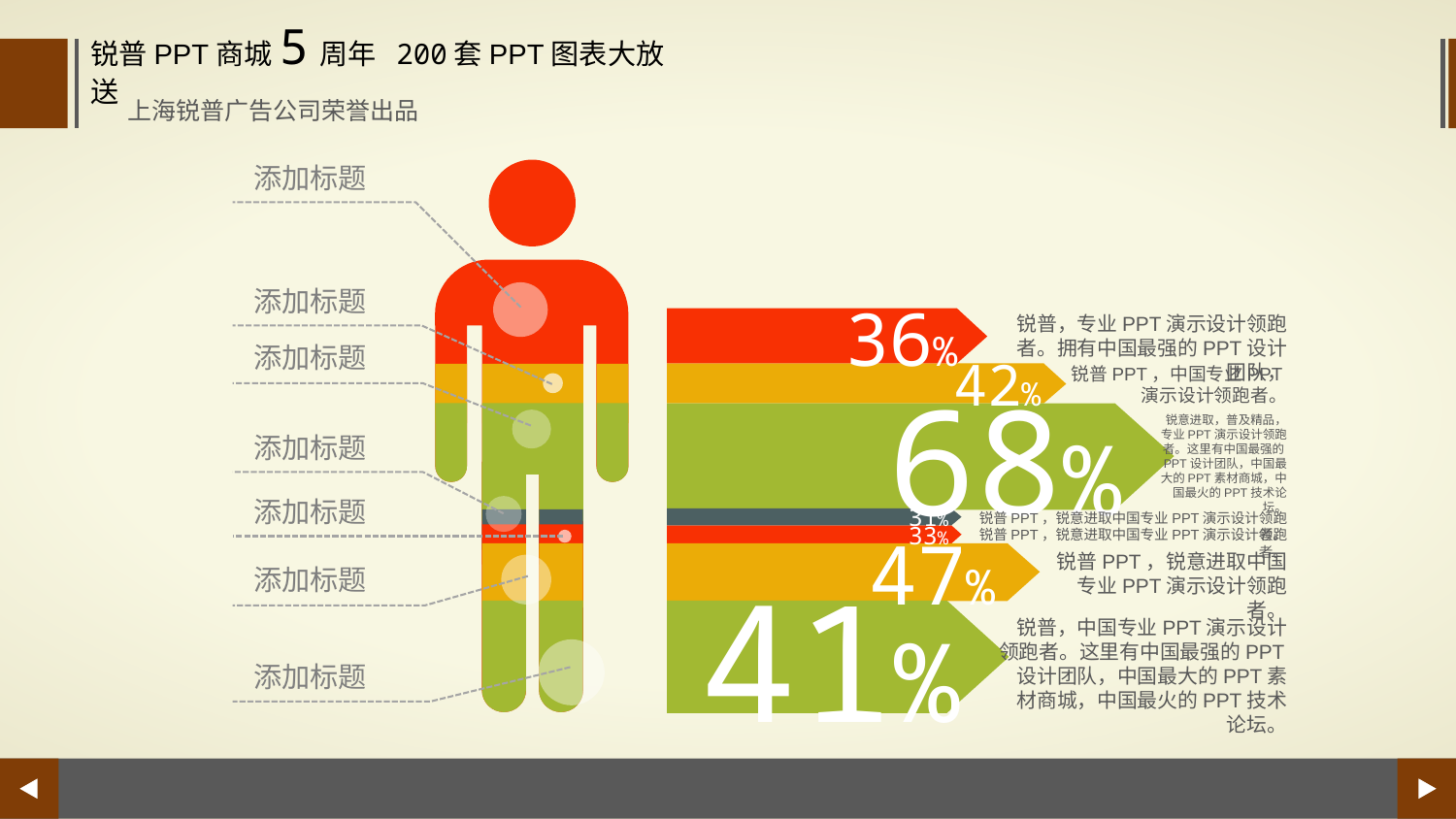

锐普PPT商城5周年  200套PPT图表大放送

上海锐普广告公司荣誉出品
添加标题

添加标题

36%
锐普，专业PPT演示设计领跑者。拥有中国最强的PPT设计团队，

添加标题
42%
锐普PPT，中国专业PPT演示设计领跑者。

68%

锐意进取，普及精品，专业PPT演示设计领跑者。这里有中国最强的PPT设计团队，中国最大的PPT素材商城，中国最火的PPT技术论坛。

添加标题

添加标题
31%

锐普PPT，锐意进取中国专业PPT演示设计领跑者。

33%
47%
锐普PPT，锐意进取中国专业PPT演示设计领跑者。

锐普PPT，锐意进取中国专业PPT演示设计领跑者。

41%

添加标题

锐普，中国专业PPT演示设计领跑者。这里有中国最强的PPT设计团队，中国最大的PPT素材商城，中国最火的PPT技术论坛。

添加标题